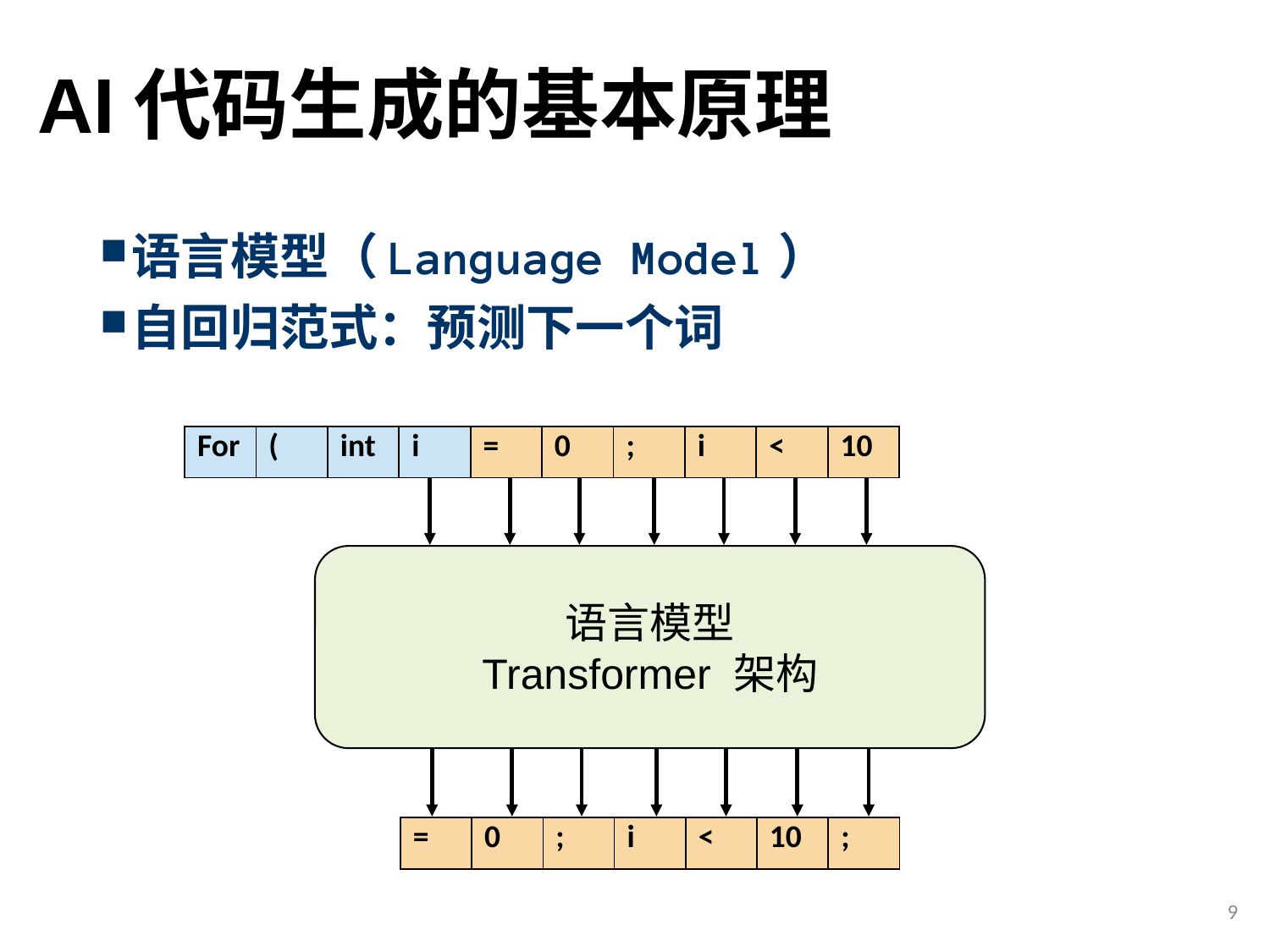

# AI代码生成的基本原理
语言模型（Language Model）
自回归范式：预测下一个词
| For | ( | int | i | = | 0 | ; | i | < | 10 |
| --- | --- | --- | --- | --- | --- | --- | --- | --- | --- |
语言模型
Transformer 架构
| = | 0 | ; | i | < | 10 | ; |
| --- | --- | --- | --- | --- | --- | --- |
9